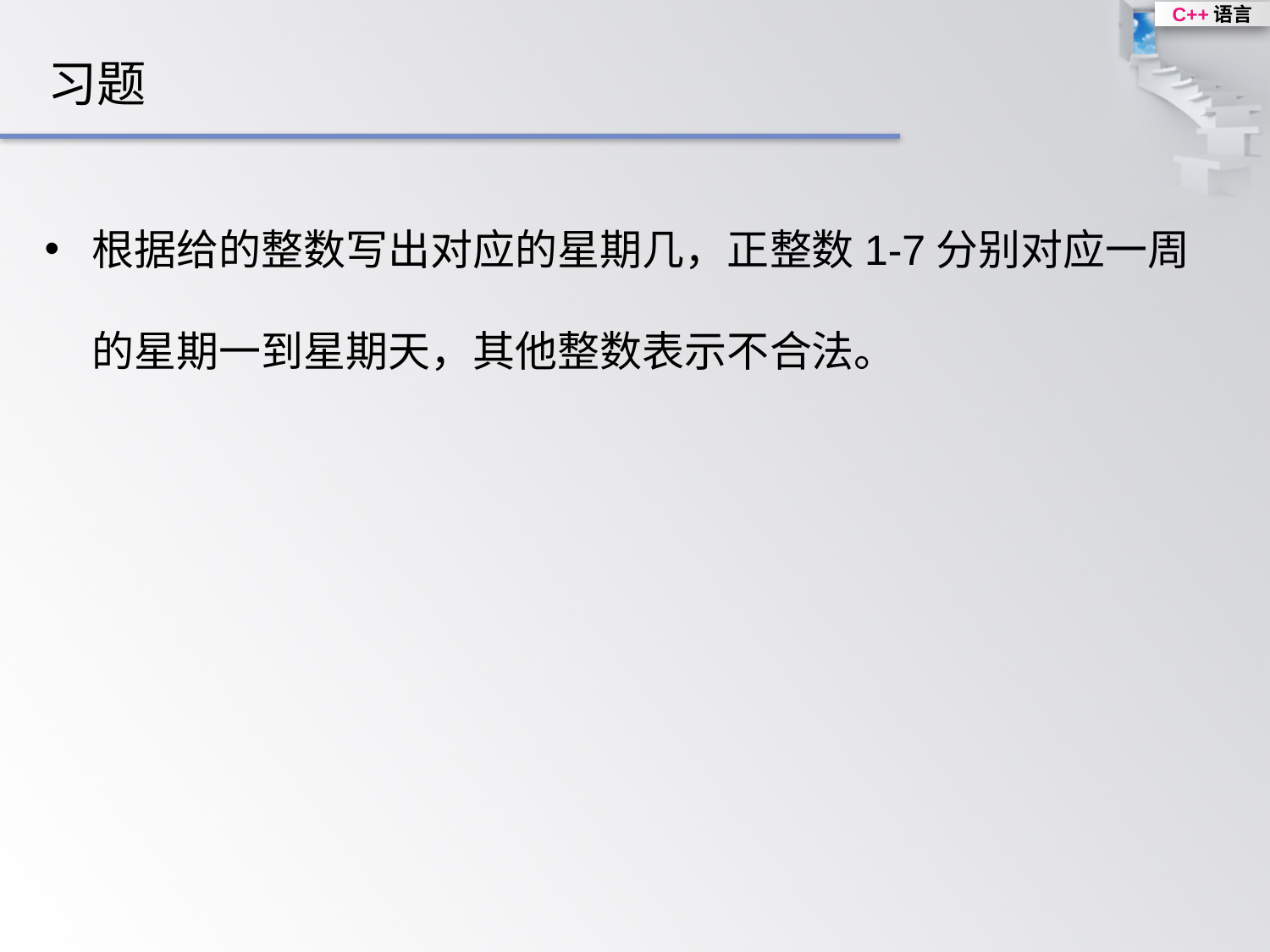

习题
根据给的整数写出对应的星期几，正整数1-7分别对应一周的星期一到星期天，其他整数表示不合法。